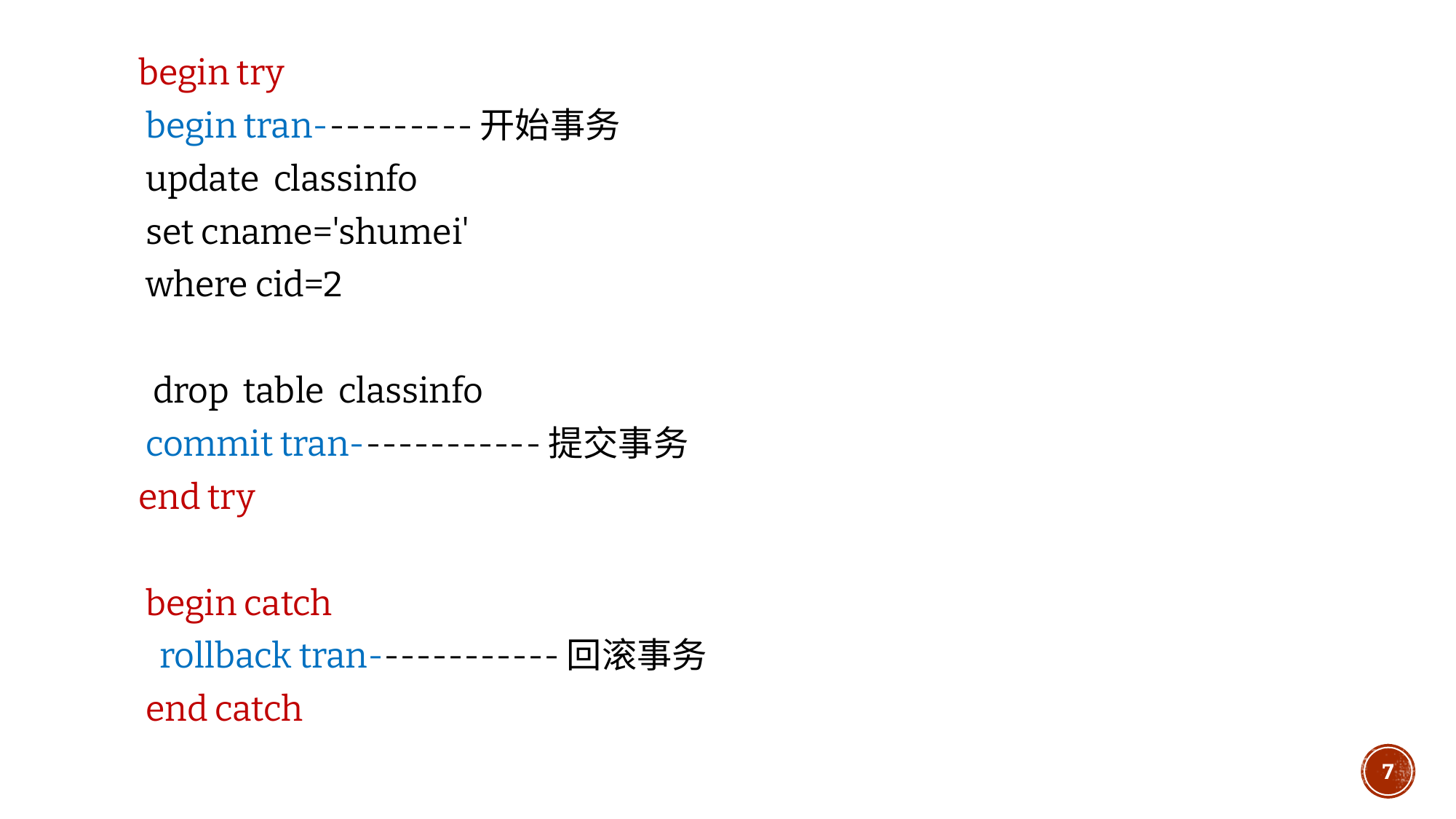

begin try
 begin tran----------开始事务
 update  classinfo
 set cname='shumei'
 where cid=2

  drop  table  classinfo
 commit tran------------提交事务
end try

 begin catch
   rollback tran------------回滚事务
 end catch

7